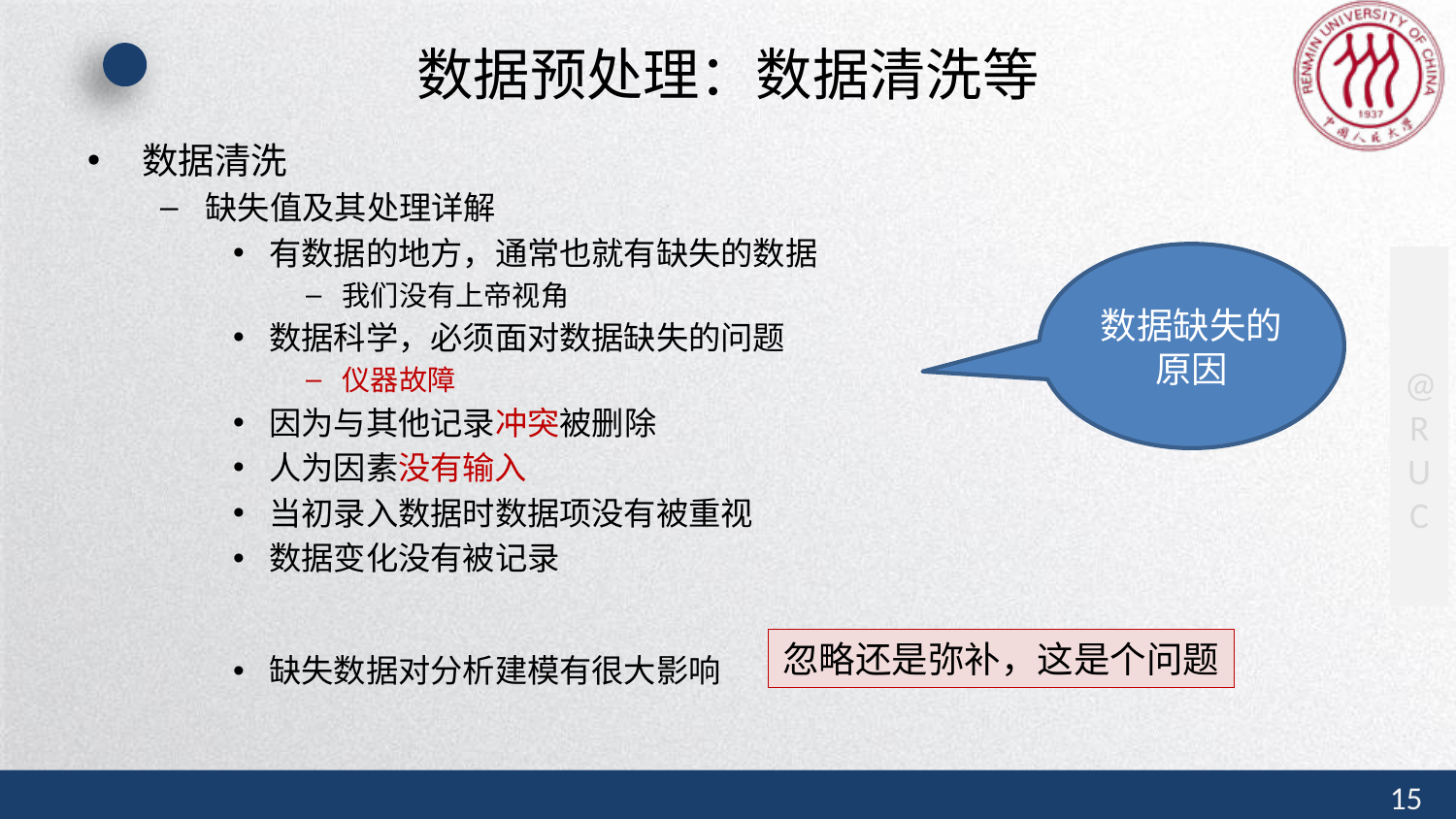

# 数据预处理：数据清洗等
数据清洗
缺失值及其处理详解
有数据的地方，通常也就有缺失的数据
我们没有上帝视角
数据科学，必须面对数据缺失的问题
仪器故障
因为与其他记录冲突被删除
人为因素没有输入
当初录入数据时数据项没有被重视
数据变化没有被记录

缺失数据对分析建模有很大影响
数据缺失的原因
忽略还是弥补，这是个问题